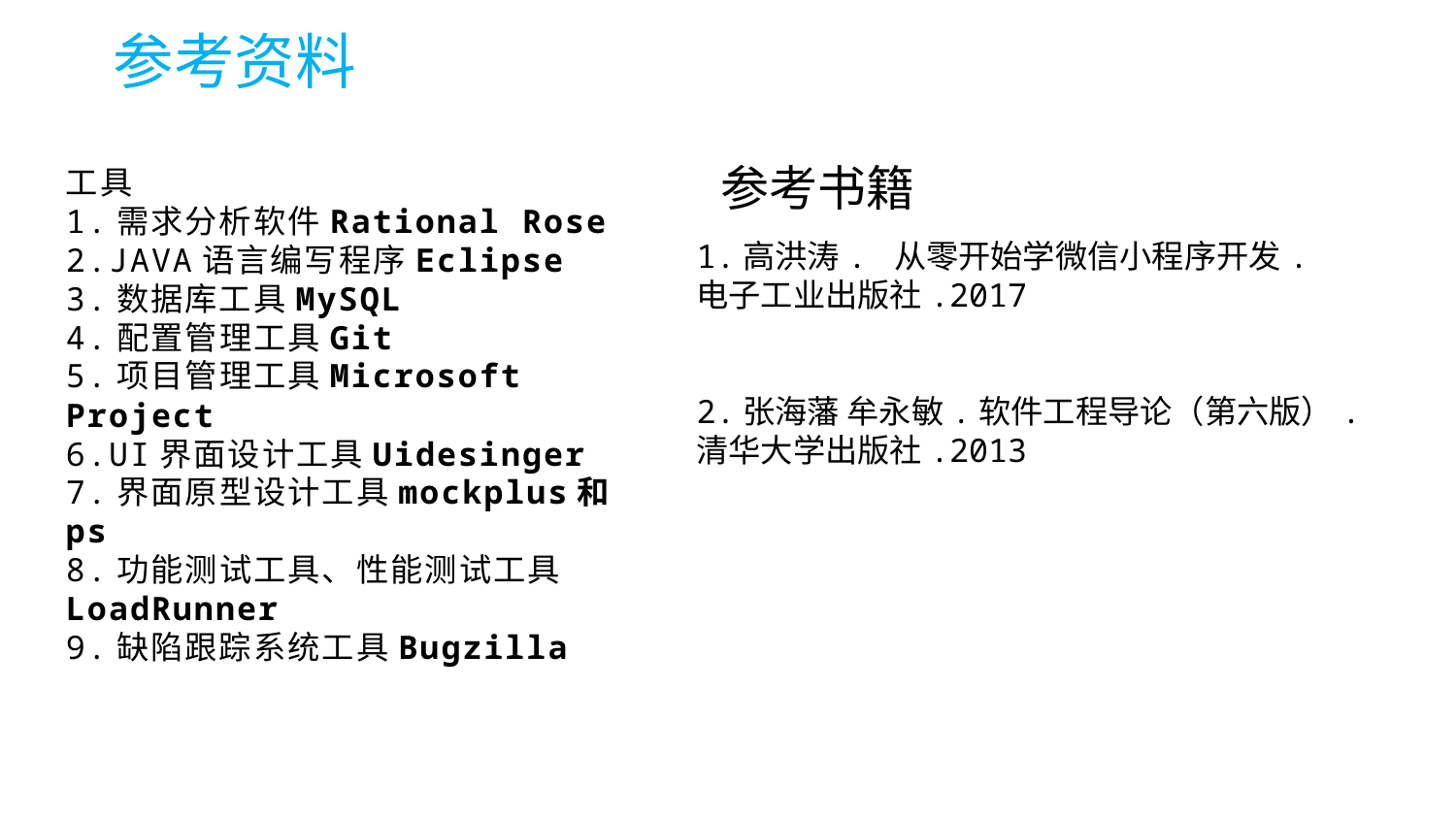

参考资料
参考书籍
工具
1.需求分析软件Rational Rose
2.JAVA语言编写程序Eclipse
3.数据库工具MySQL
4.配置管理工具Git
5.项目管理工具Microsoft Project
6.UI界面设计工具Uidesinger
7.界面原型设计工具mockplus和ps
8.功能测试工具、性能测试工具LoadRunner
9.缺陷跟踪系统工具Bugzilla
1.高洪涛. 从零开始学微信小程序开发.电子工业出版社.2017

2.张海藩 牟永敏.软件工程导论（第六版）.清华大学出版社.2013